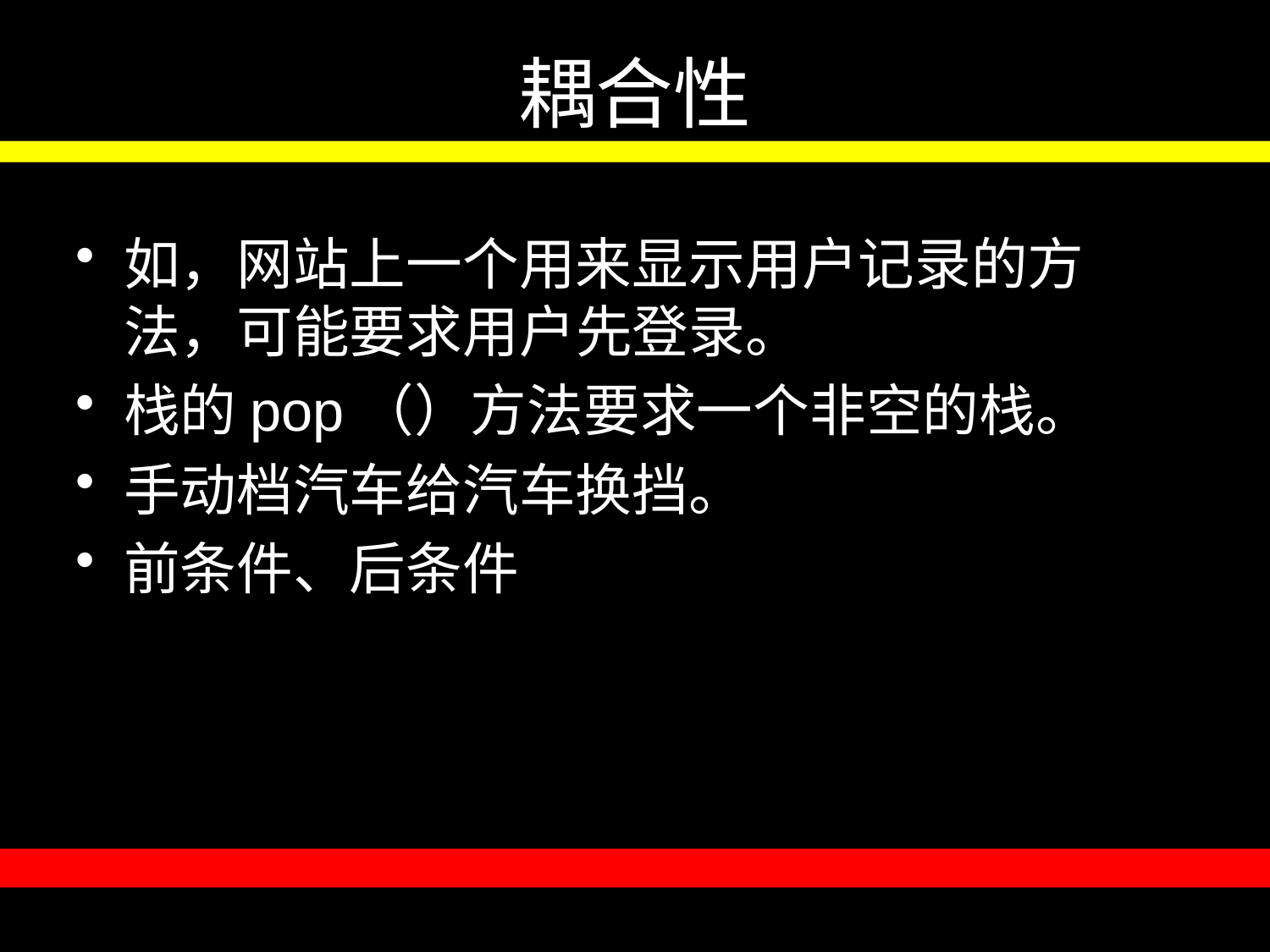

# 耦合性
如，网站上一个用来显示用户记录的方法，可能要求用户先登录。
栈的pop（）方法要求一个非空的栈。
手动档汽车给汽车换挡。
前条件、后条件